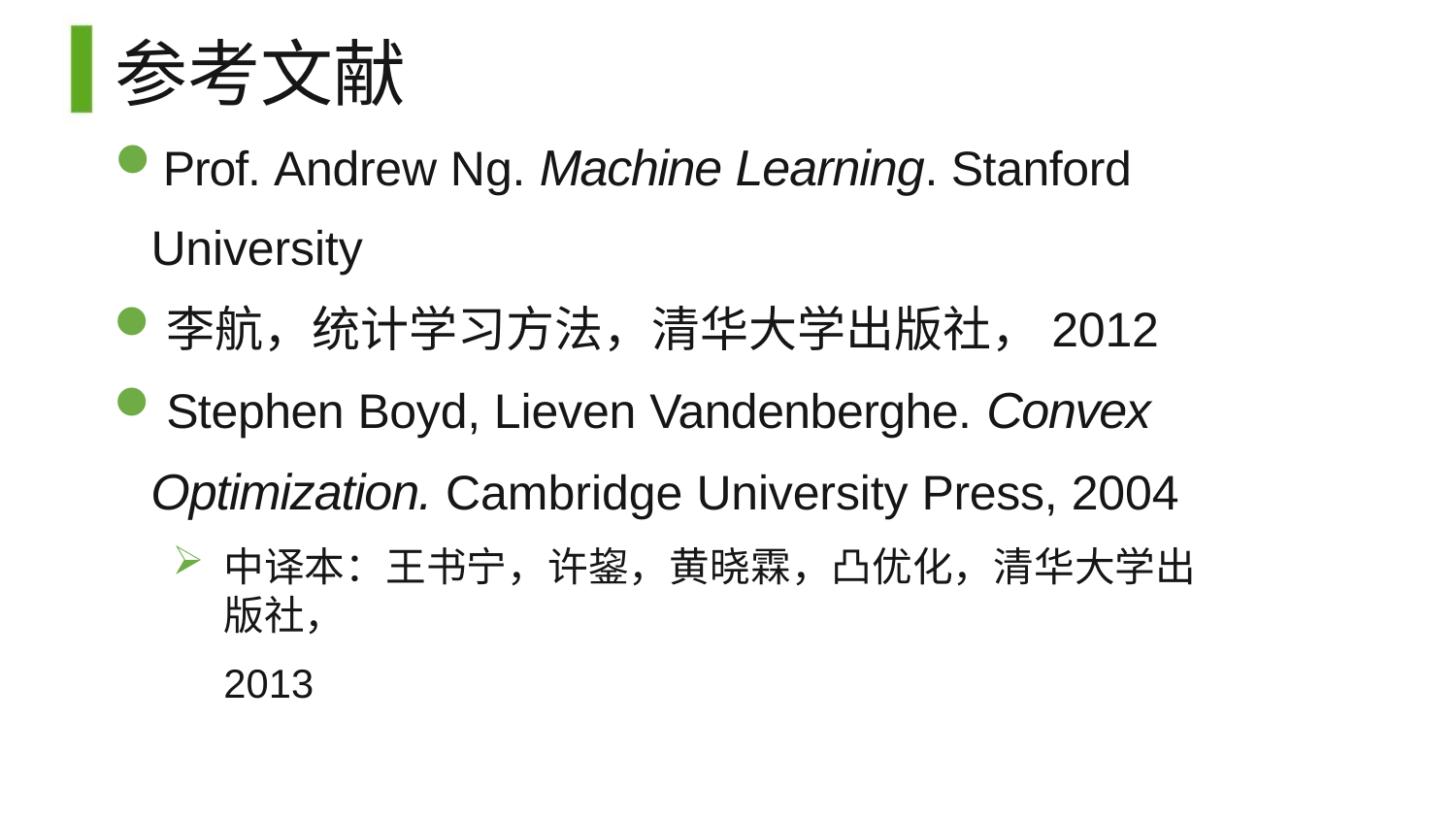

# 参考文献
Prof. Andrew Ng. Machine Learning. Stanford  University
李航，统计学习方法，清华大学出版社，2012
Stephen Boyd, Lieven Vandenberghe. Convex
Optimization. Cambridge University Press, 2004
中译本：王书宁，许鋆，黄晓霖，凸优化，清华大学出版社，
2013